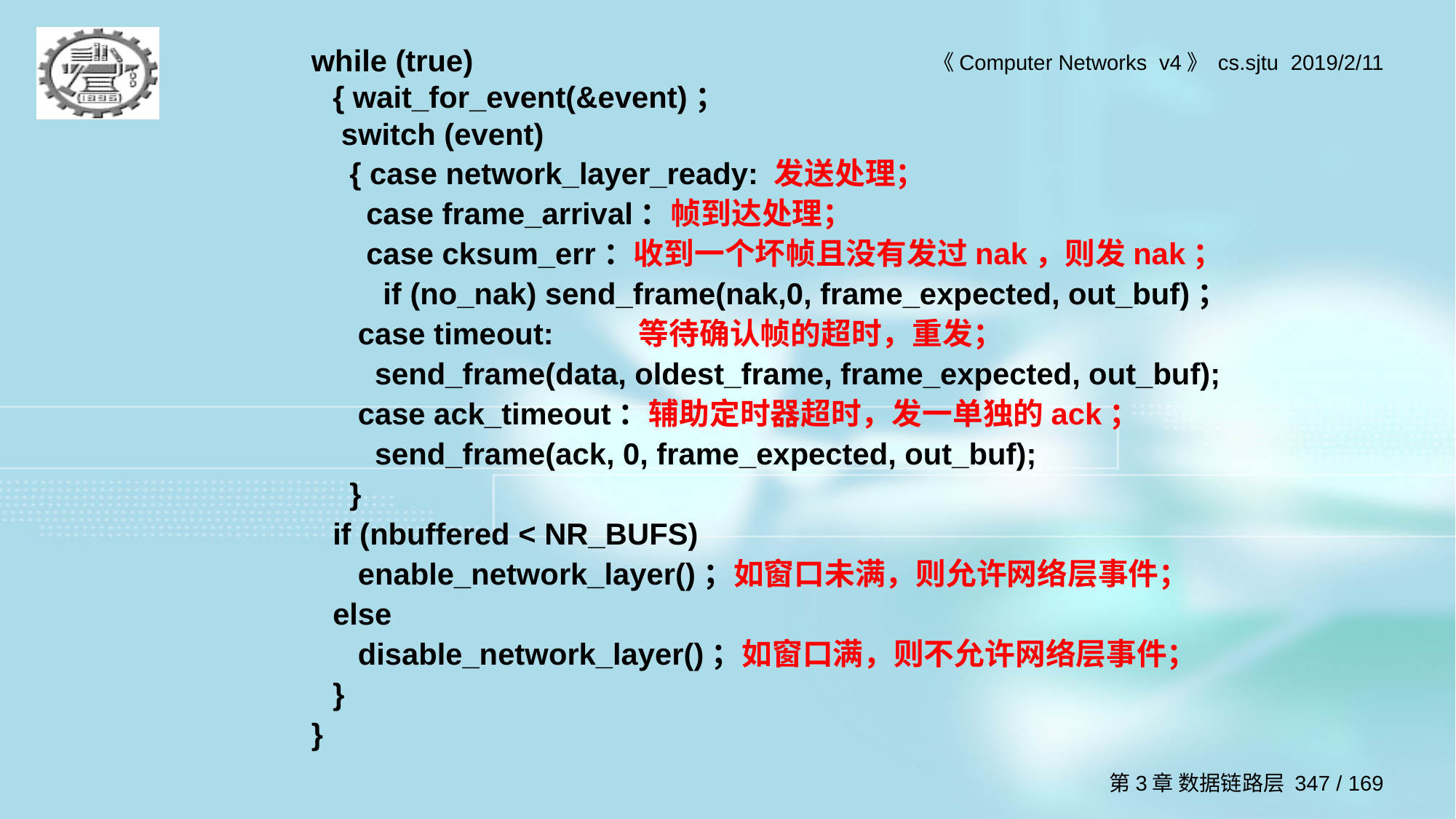

while (true)
	{ wait_for_event(&event)；
	 switch (event)
	  { case network_layer_ready: 发送处理；
	    case frame_arrival：帧到达处理；
	    case cksum_err：收到一个坏帧且没有发过nak，则发nak；
	      if (no_nak) send_frame(nak,0, frame_expected, out_buf)；
	   case timeout:	等待确认帧的超时，重发；
	     send_frame(data, oldest_frame, frame_expected, out_buf);
	   case ack_timeout：辅助定时器超时，发一单独的ack；
	     send_frame(ack, 0, frame_expected, out_buf);
	  }
	if (nbuffered < NR_BUFS)
	   enable_network_layer()；如窗口未满，则允许网络层事件；
	else
	   disable_network_layer()；如窗口满，则不允许网络层事件；
	}
}